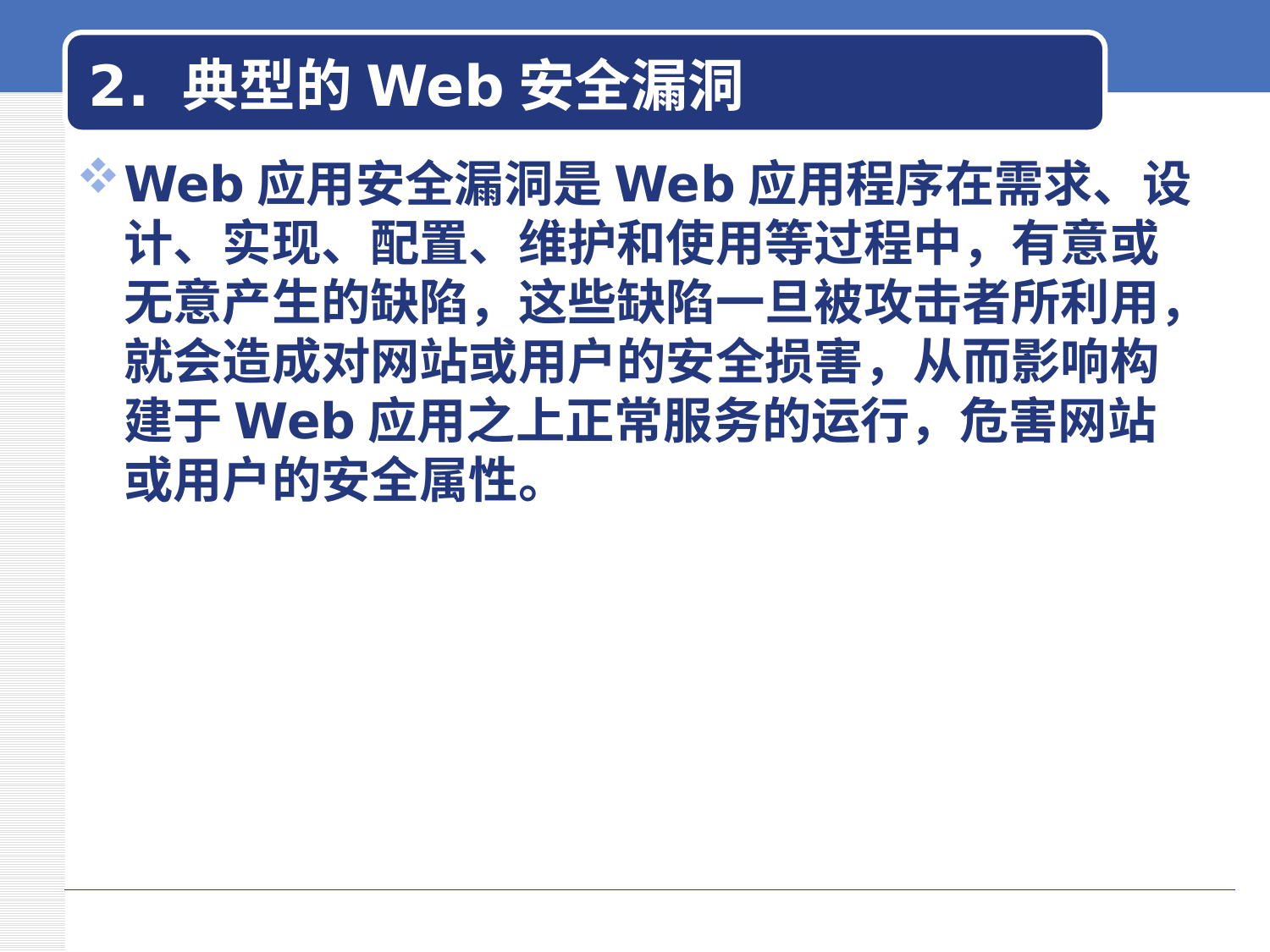

# 2. 典型的Web安全漏洞
Web应用安全漏洞是Web应用程序在需求、设计、实现、配置、维护和使用等过程中，有意或无意产生的缺陷，这些缺陷一旦被攻击者所利用，就会造成对网站或用户的安全损害，从而影响构建于Web应用之上正常服务的运行，危害网站或用户的安全属性。